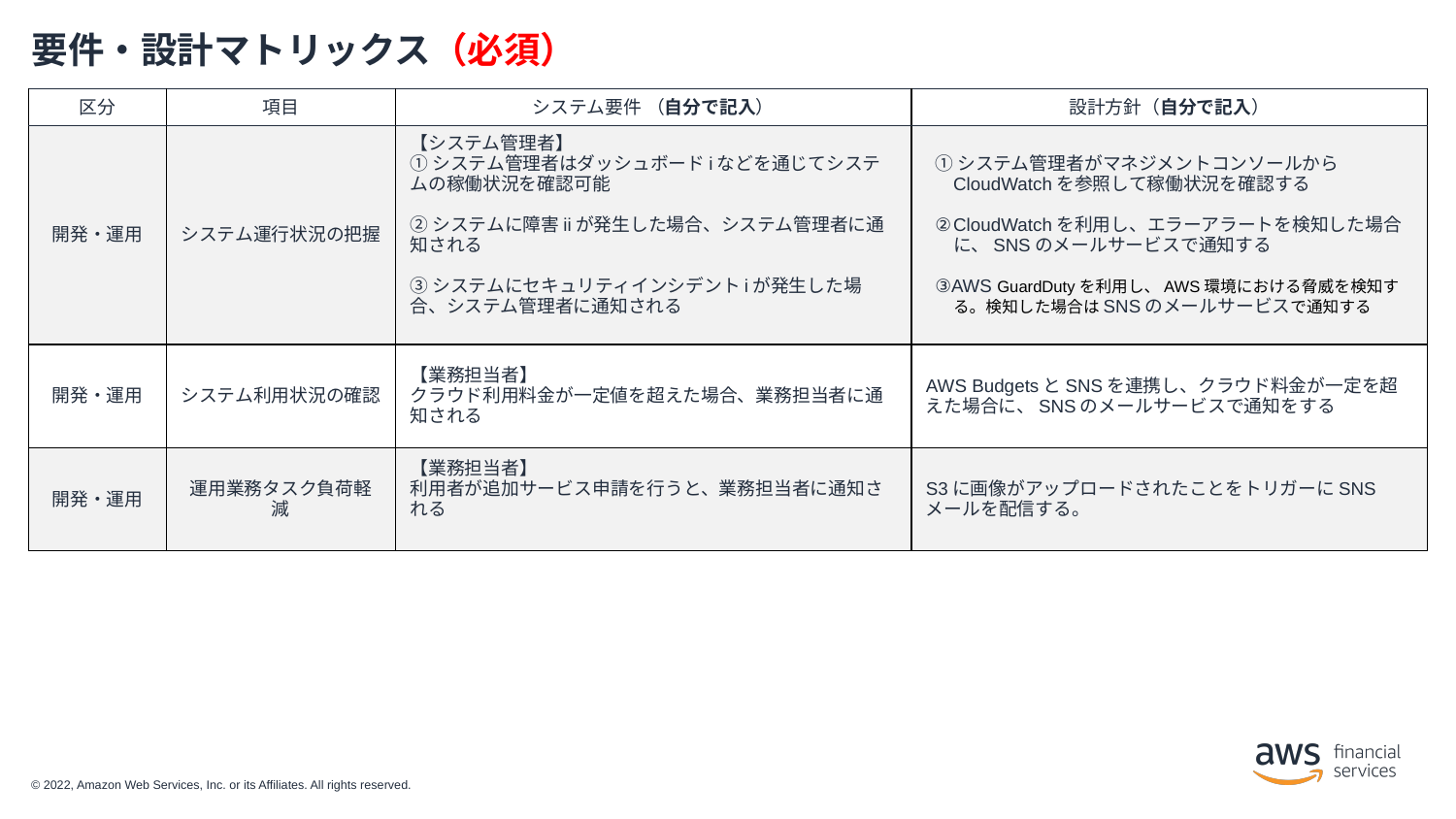

# 要件・設計マトリックス（必須）
| 区分 | 項目 | システム要件 （自分で記入） | 設計方針（自分で記入） |
| --- | --- | --- | --- |
| 開発・運用 | システム運行状況の把握 | 【システム管理者】 ①システム管理者はダッシュボードiなどを通じてシステムの稼働状況を確認可能 ②システムに障害iiが発生した場合、システム管理者に通知される ③システムにセキュリティインシデントiが発生した場合、システム管理者に通知される | ①システム管理者がマネジメントコンソールからCloudWatchを参照して稼働状況を確認する ②CloudWatchを利用し、エラーアラートを検知した場合に、SNSのメールサービスで通知する ③AWS GuardDutyを利用し、AWS環境における脅威を検知する。検知した場合はSNSのメールサービスで通知する |
| 開発・運用 | システム利用状況の確認 | 【業務担当者】 クラウド利用料金が一定値を超えた場合、業務担当者に通知される | AWS BudgetsとSNSを連携し、クラウド料金が一定を超えた場合に、SNSのメールサービスで通知をする |
| 開発・運用 | 運用業務タスク負荷軽減 | 【業務担当者】 利用者が追加サービス申請を行うと、業務担当者に通知される | S3に画像がアップロードされたことをトリガーにSNSメールを配信する。 |